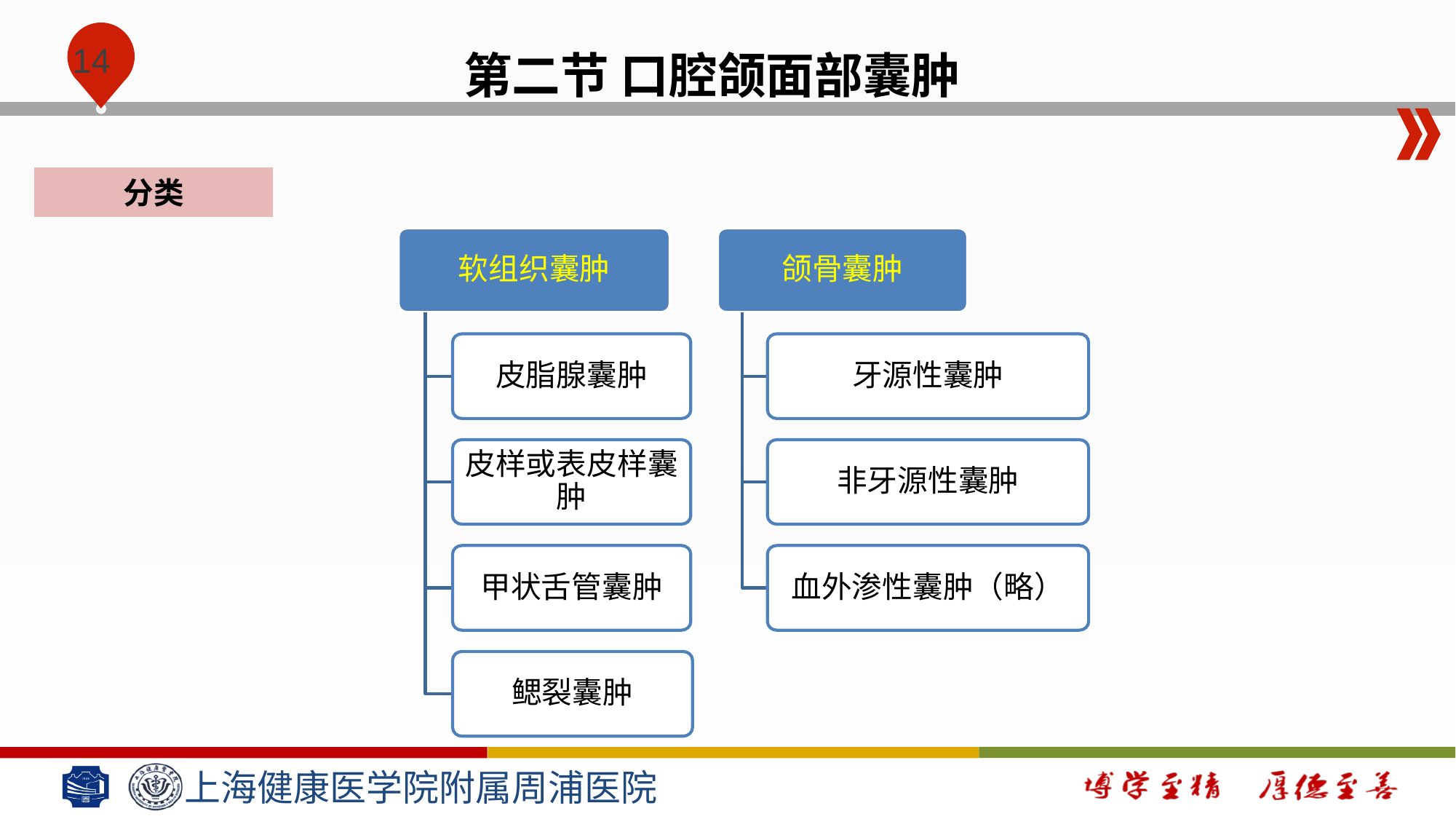

第二节 口腔颌面部囊肿
分类
软组织囊肿
颌骨囊肿

皮脂腺囊肿
牙源性囊肿
皮样或表皮样囊肿
非牙源性囊肿
甲状舌管囊肿
血外渗性囊肿（略）
鳃裂囊肿